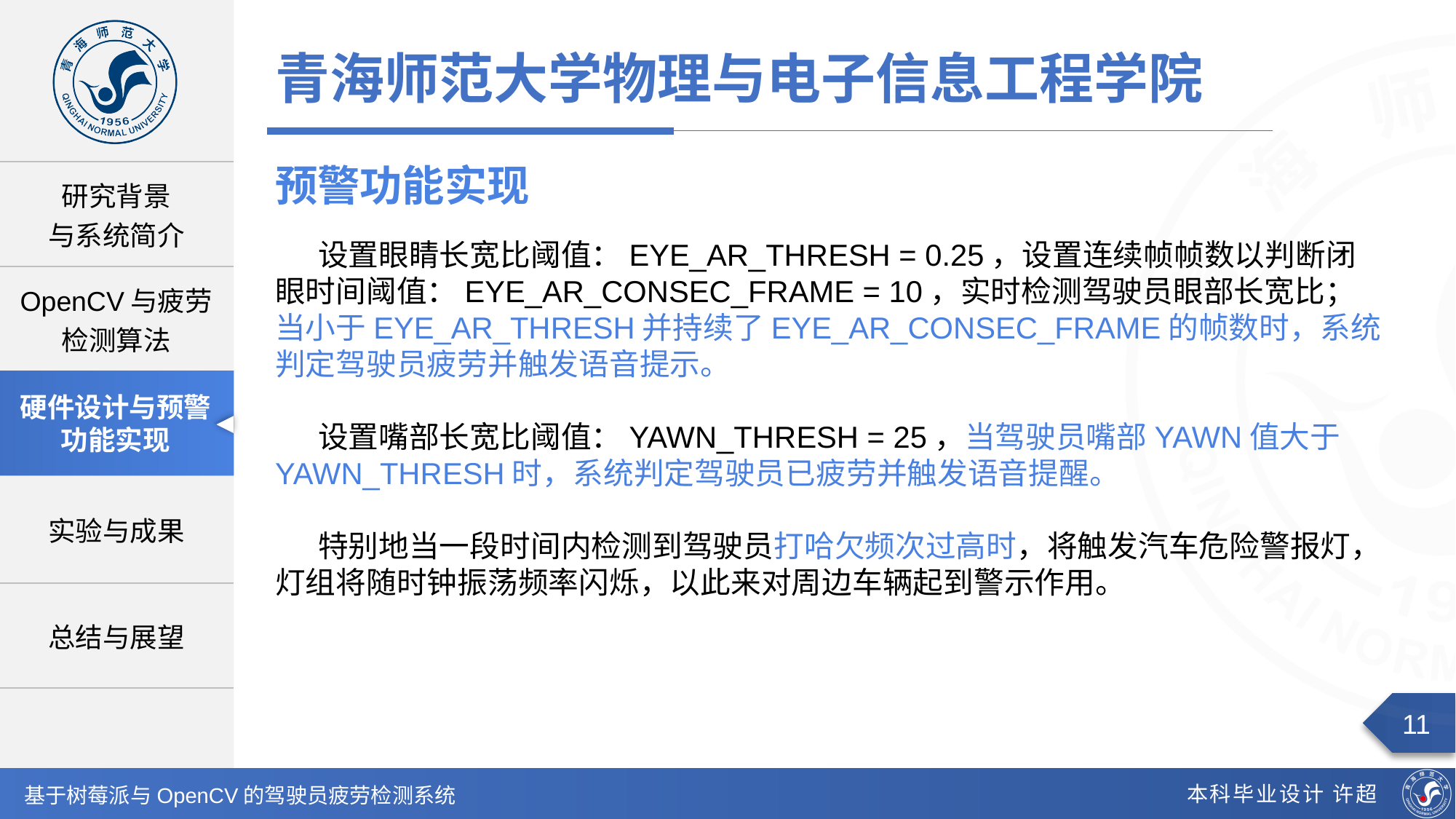

青海师范大学物理与电子信息工程学院

预警功能实现
设置眼睛长宽比阈值：EYE_AR_THRESH = 0.25，设置连续帧帧数以判断闭眼时间阈值：EYE_AR_CONSEC_FRAME = 10，实时检测驾驶员眼部长宽比；当小于EYE_AR_THRESH并持续了EYE_AR_CONSEC_FRAME的帧数时，系统判定驾驶员疲劳并触发语音提示。

设置嘴部长宽比阈值：YAWN_THRESH = 25，当驾驶员嘴部YAWN值大于YAWN_THRESH时，系统判定驾驶员已疲劳并触发语音提醒。

特别地当一段时间内检测到驾驶员打哈欠频次过高时，将触发汽车危险警报灯，灯组将随时钟振荡频率闪烁，以此来对周边车辆起到警示作用。